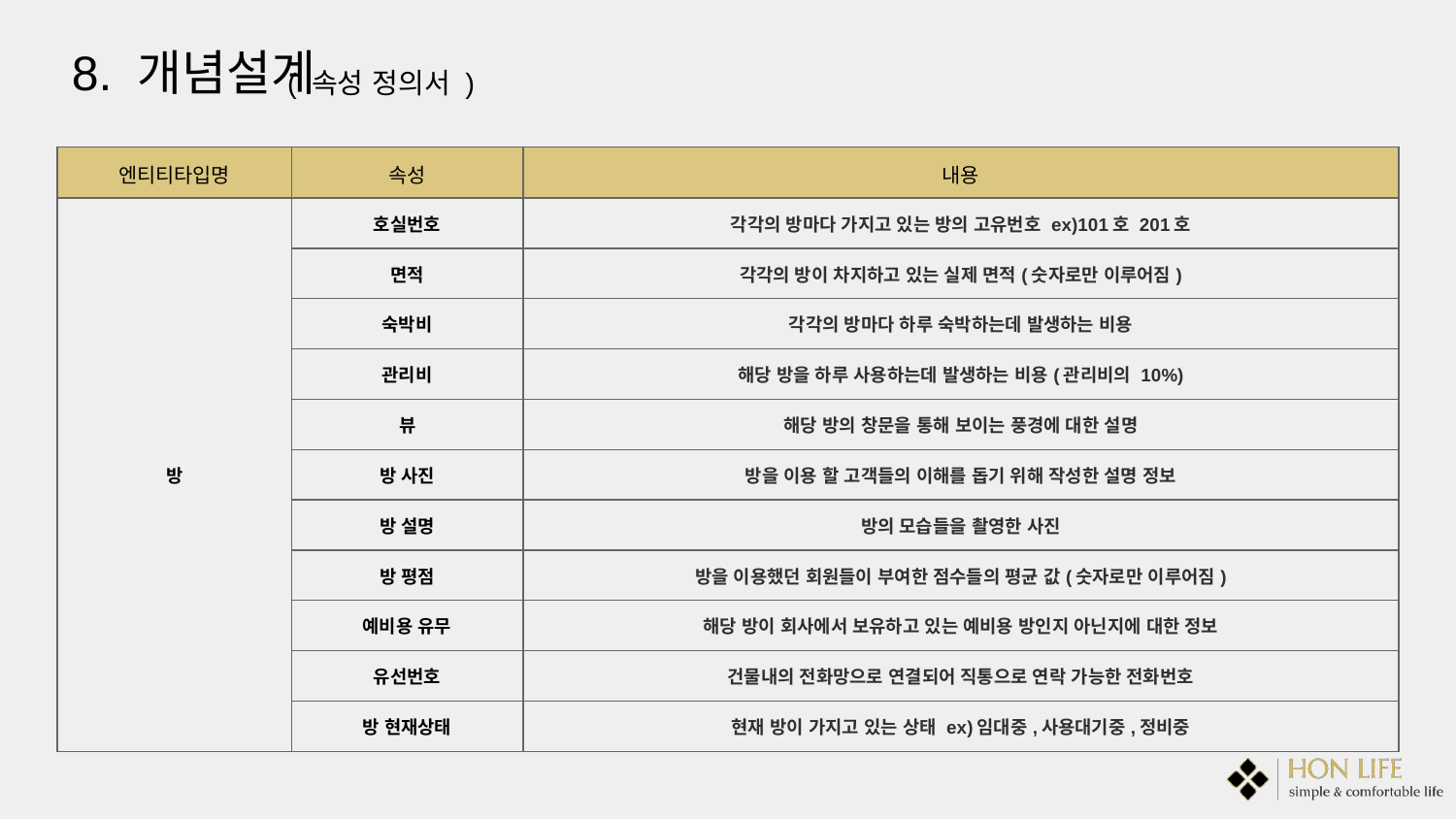

8. 개념설계
( 속성 정의서 )

| 엔티티타입명 | 속성 | 내용 |  |  |
| --- | --- | --- | --- | --- |
| 방 | 호실번호 | 각각의 방마다 가지고 있는 방의 고유번호 ex)101호 201호 |  |  |
|  | 면적 | 각각의 방이 차지하고 있는 실제 면적(숫자로만 이루어짐) |  |  |
|  | 숙박비 | 각각의 방마다 하루 숙박하는데 발생하는 비용 |  |  |
|  | 관리비 | 해당 방을 하루 사용하는데 발생하는 비용(관리비의 10%) |  |  |
|  | 뷰 | 해당 방의 창문을 통해 보이는 풍경에 대한 설명 |  |  |
|  | 방 사진 | 방을 이용 할 고객들의 이해를 돕기 위해 작성한 설명 정보 |  |  |
|  | 방 설명 | 방의 모습들을 촬영한 사진 |  |  |
|  | 방 평점 | 방을 이용했던 회원들이 부여한 점수들의 평균 값(숫자로만 이루어짐) |  |  |
|  | 예비용 유무 | 해당 방이 회사에서 보유하고 있는 예비용 방인지 아닌지에 대한 정보 |  |  |
|  | 유선번호 | 건물내의 전화망으로 연결되어 직통으로 연락 가능한 전화번호 |  |  |
|  | 방 현재상태 | 현재 방이 가지고 있는 상태 ex)임대중,사용대기중,정비중 |  |  |